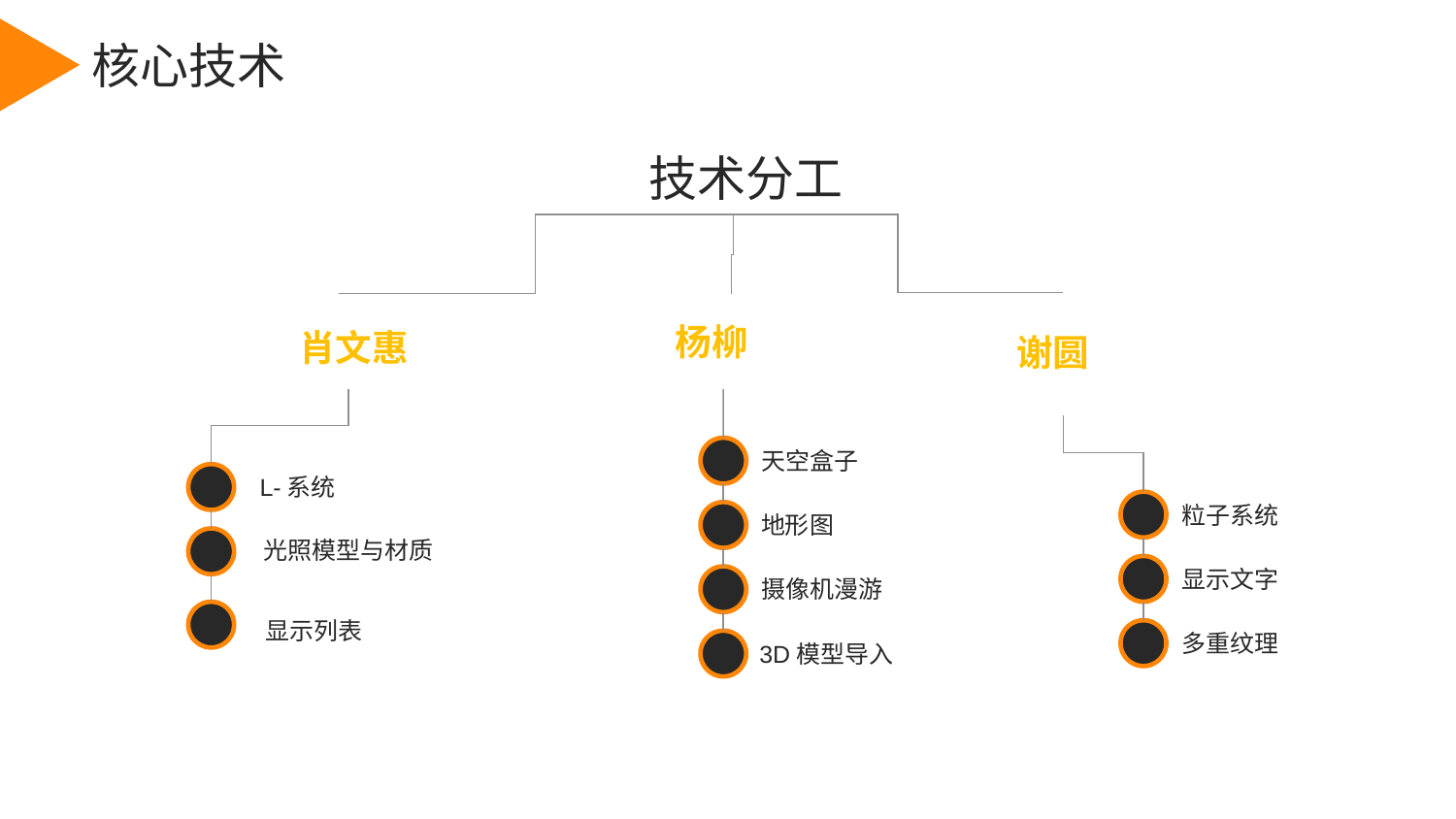

核心技术
技术分工
杨柳
肖文惠
谢圆

L-系统
光照模型与材质

显示列表

粒子系统

显示文字

多重纹理

天空盒子

地形图

摄像机漫游

3D模型导入